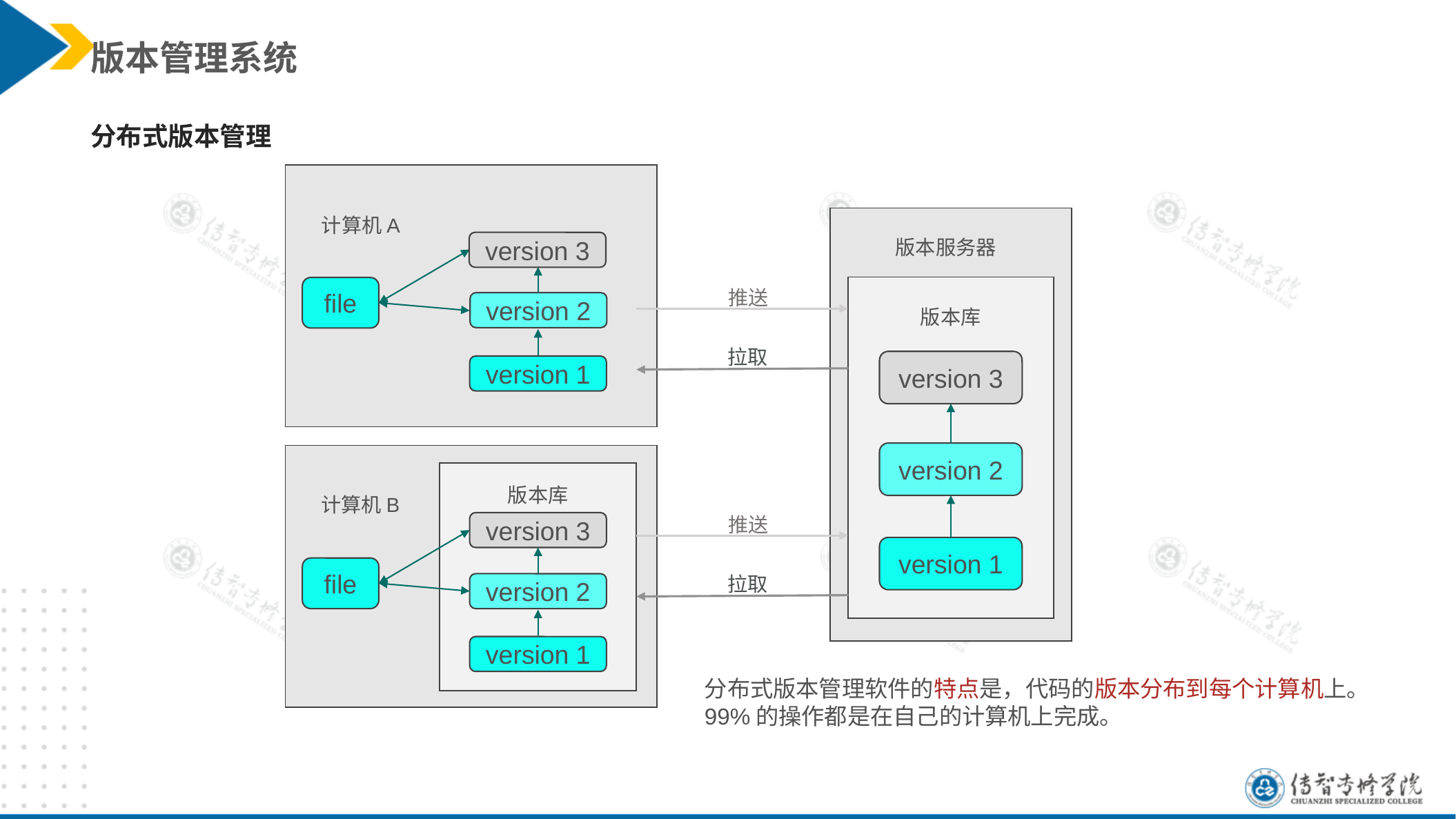

版本管理系统

分布式版本管理

计算机A
file

版本服务器
version 3

版本库
推送
version 2
拉取
version 3
version 1
version 2

计算机B
file

版本库
推送
version 3
version 1
拉取
version 2
version 1
分布式版本管理软件的特点是，代码的版本分布到每个计算机上。
99%的操作都是在自己的计算机上完成。